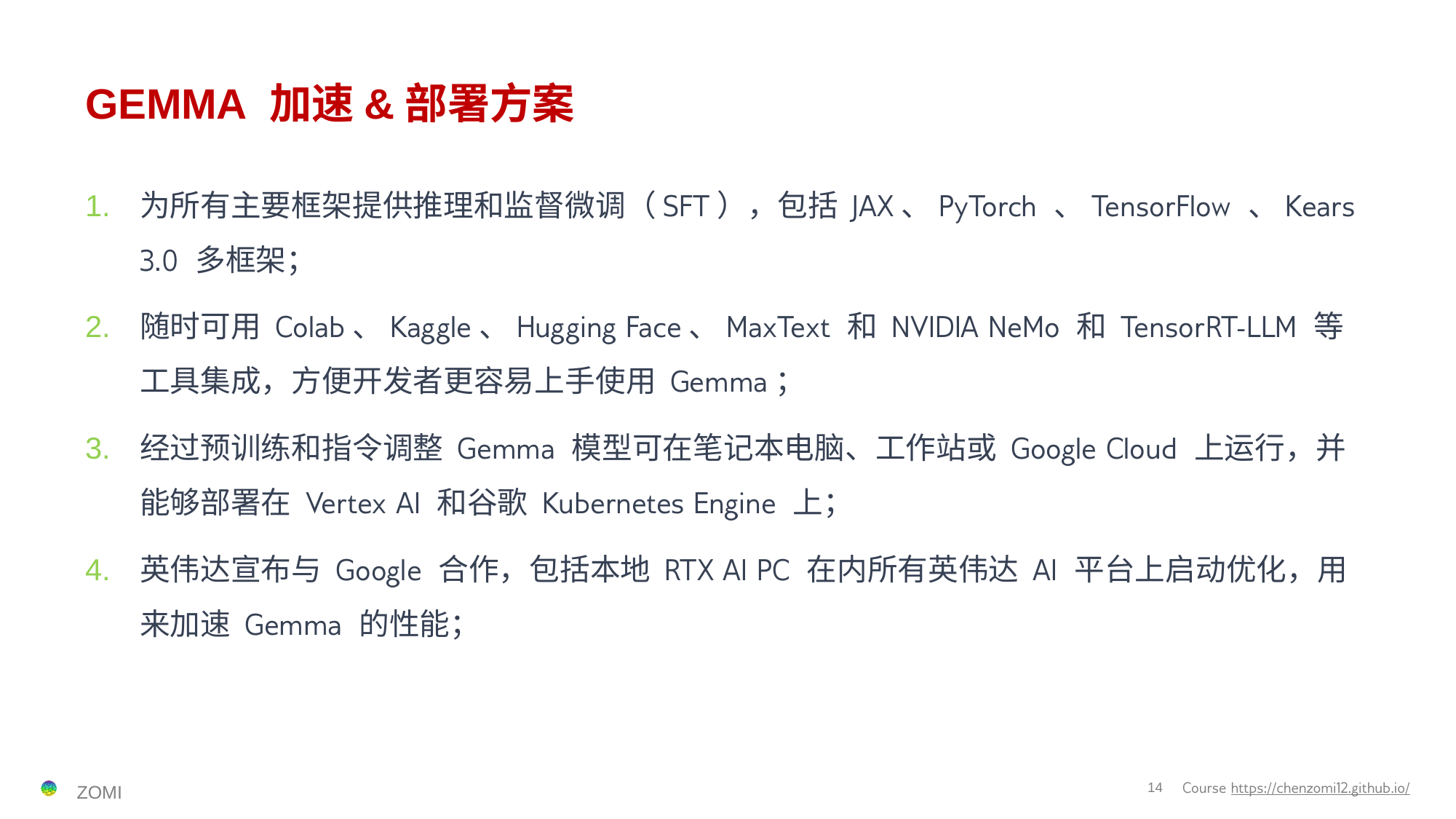

# GEMMA 加速&部署方案
为所有主要框架提供推理和监督微调（SFT），包括 JAX、PyTorch 、TensorFlow 、Kears 3.0 多框架；
随时可用 Colab、Kaggle、Hugging Face、MaxText 和 NVIDIA NeMo 和 TensorRT-LLM 等工具集成，方便开发者更容易上手使用 Gemma；
经过预训练和指令调整 Gemma 模型可在笔记本电脑、工作站或 Google Cloud 上运行，并能够部署在 Vertex AI 和谷歌 Kubernetes Engine 上；
英伟达宣布与 Google 合作，包括本地 RTX AI PC 在内所有英伟达 AI 平台上启动优化，用来加速 Gemma 的性能；